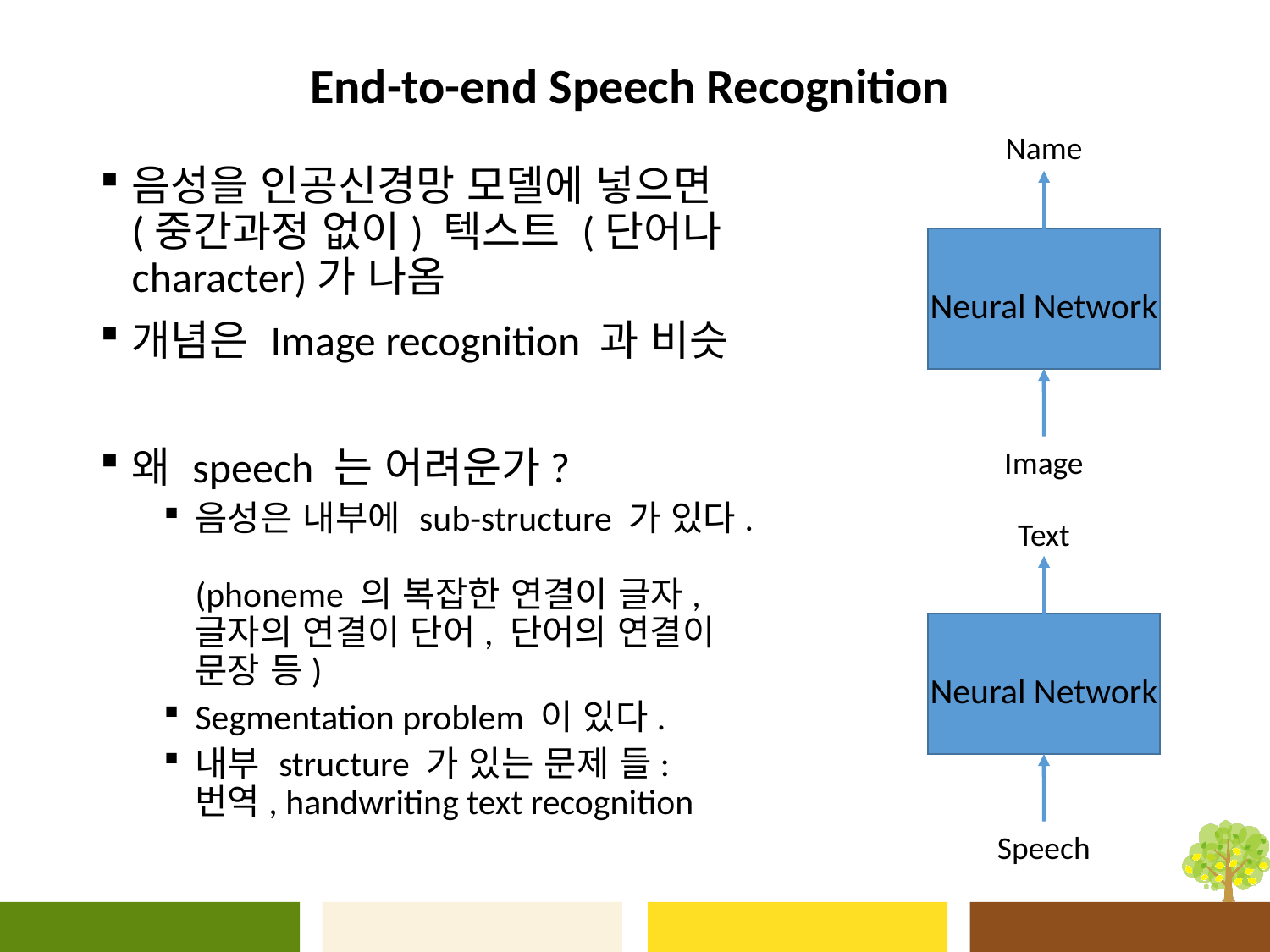

# End-to-end Speech Recognition
Name
음성을 인공신경망 모델에 넣으면 (중간과정 없이) 텍스트 (단어나 character)가 나옴
개념은 Image recognition 과 비슷

왜 speech 는 어려운가?
음성은 내부에 sub-structure 가 있다.
(phoneme 의 복잡한 연결이 글자, 글자의 연결이 단어, 단어의 연결이 문장 등)
Segmentation problem 이 있다.
내부 structure 가 있는 문제 들: 번역, handwriting text recognition

Neural Network
Image
Text

Neural Network
Speech